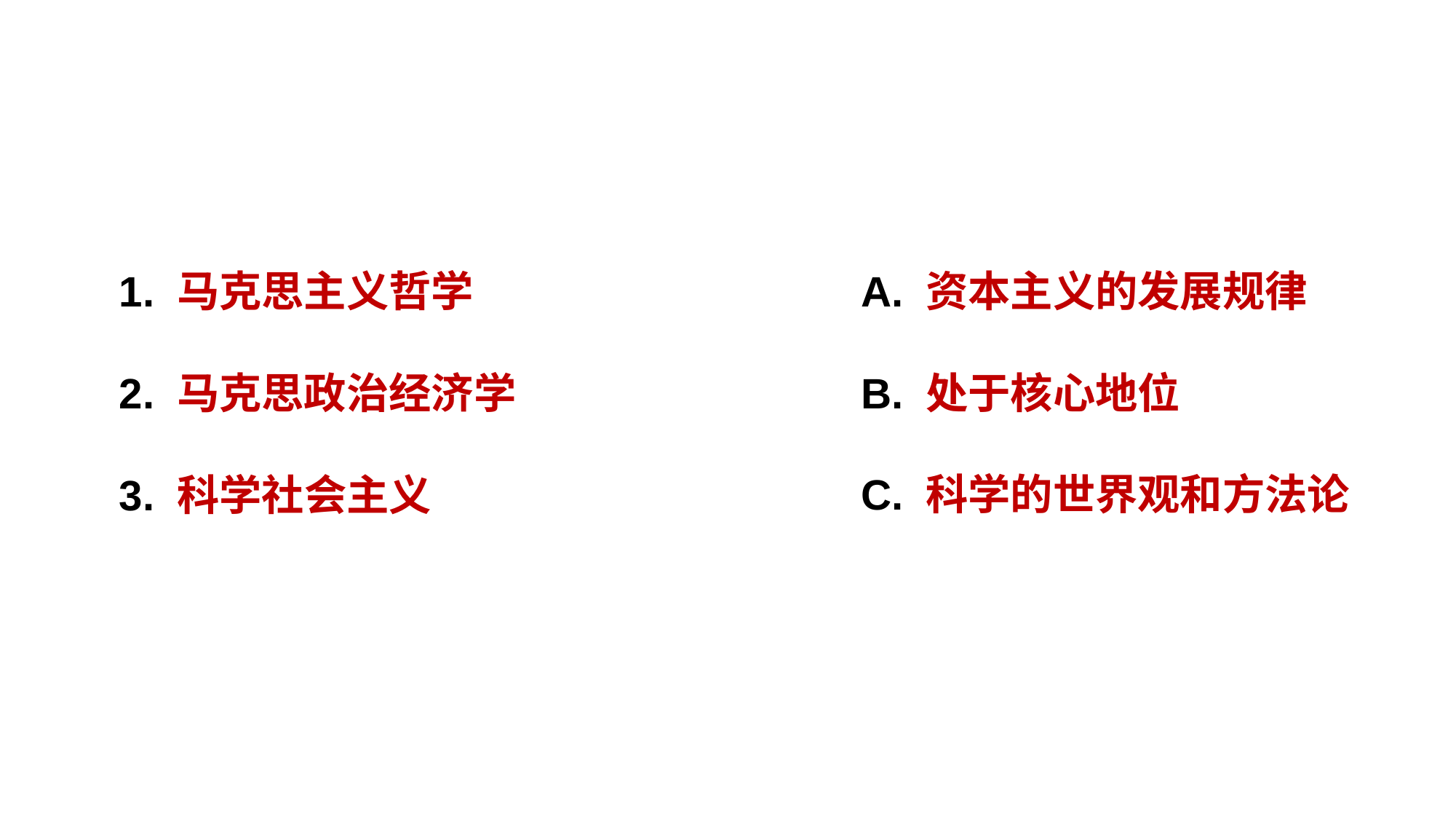

1. 马克思主义哲学
A. 资本主义的发展规律
2. 马克思政治经济学
B. 处于核心地位
C. 科学的世界观和方法论
3. 科学社会主义